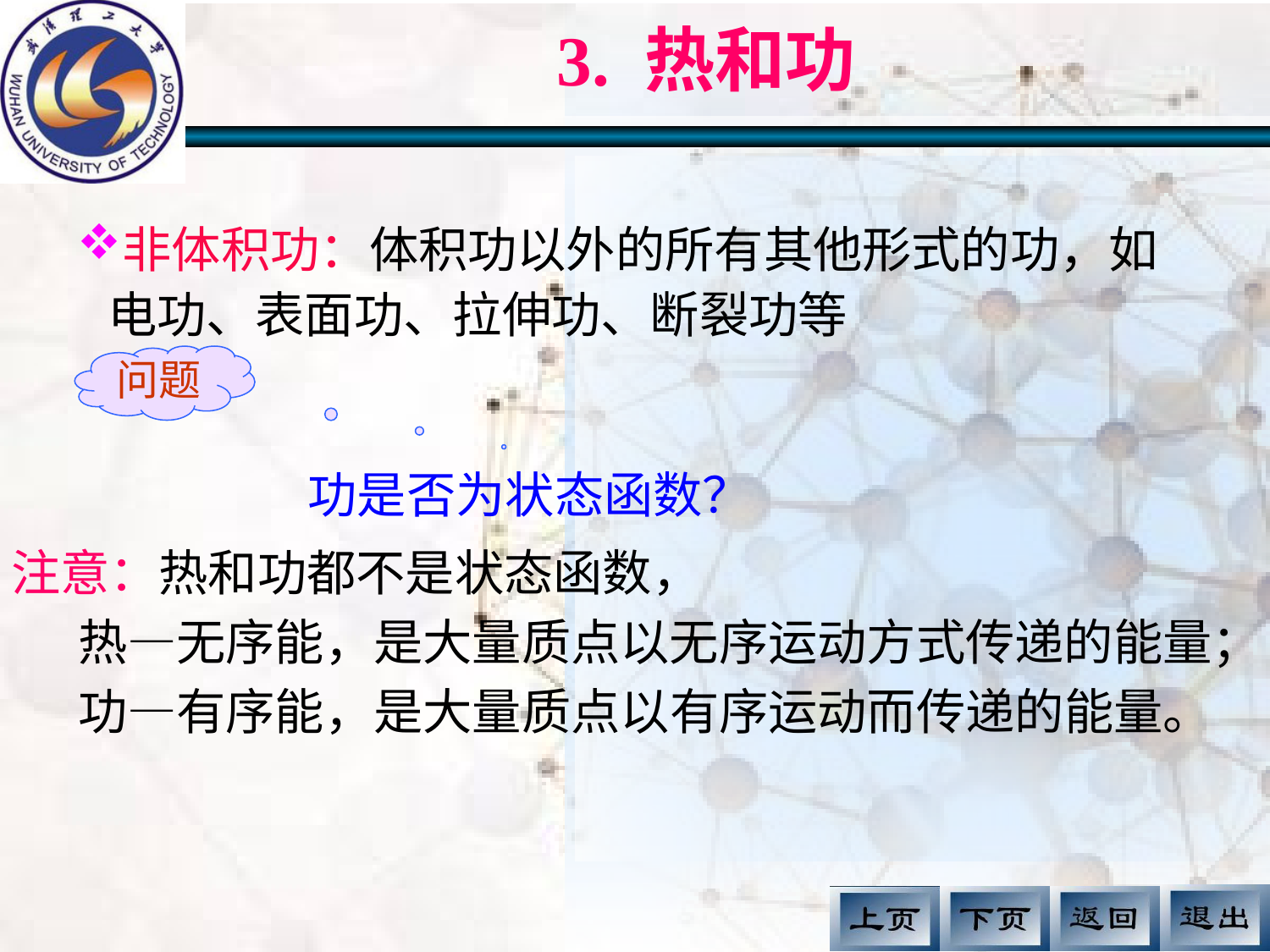

# 3. 热和功
非体积功：体积功以外的所有其他形式的功，如电功、表面功、拉伸功、断裂功等
问题
功是否为状态函数？
注意：热和功都不是状态函数，
     热—无序能，是大量质点以无序运动方式传递的能量；
     功—有序能，是大量质点以有序运动而传递的能量。